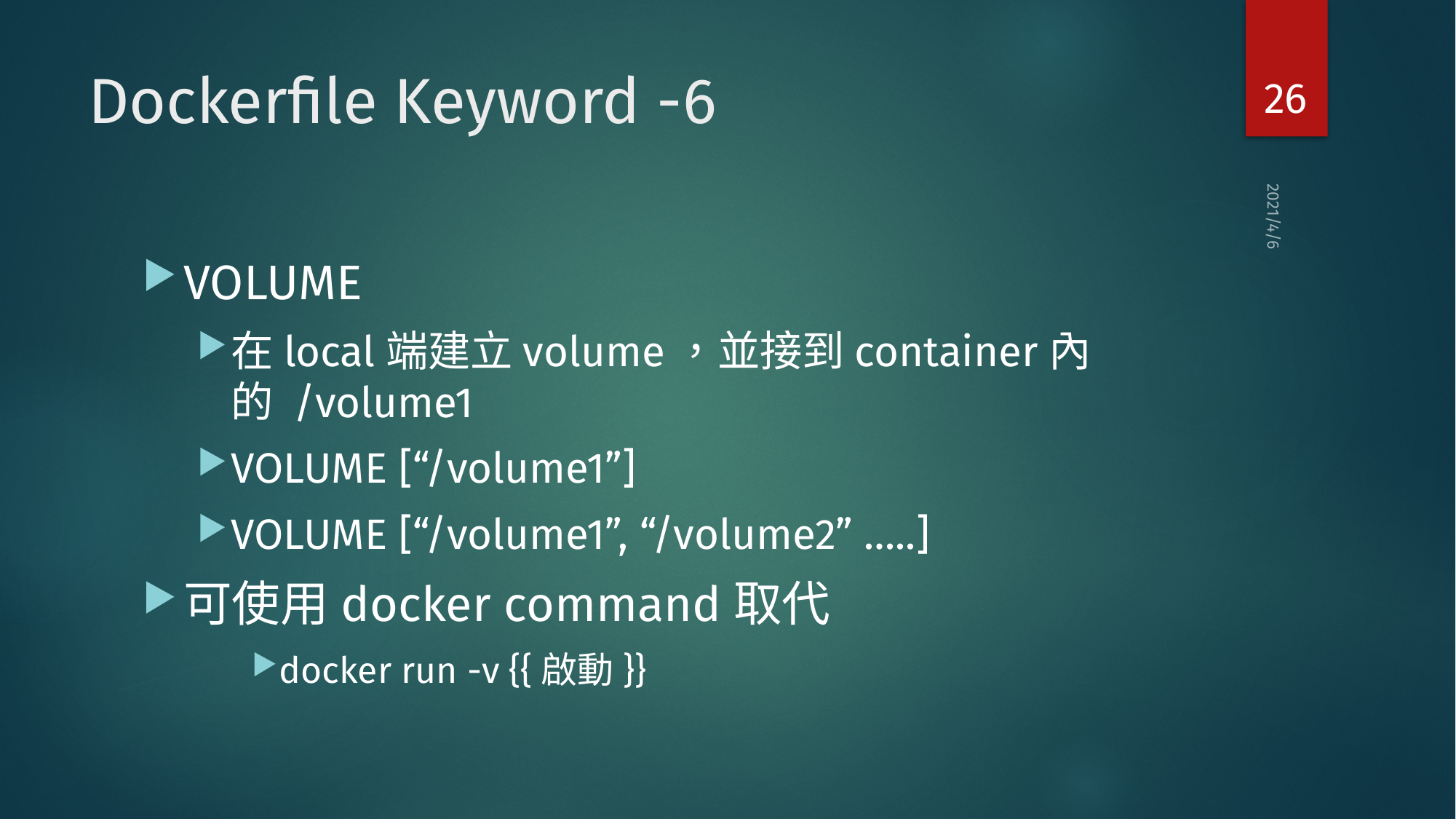

26
# Dockerfile Keyword -6
2021/4/6
VOLUME
在local端建立volume，並接到container內的 /volume1
VOLUME [“/volume1”]
VOLUME [“/volume1”, “/volume2” …..]
可使用docker command取代
docker run -v {{啟動}}